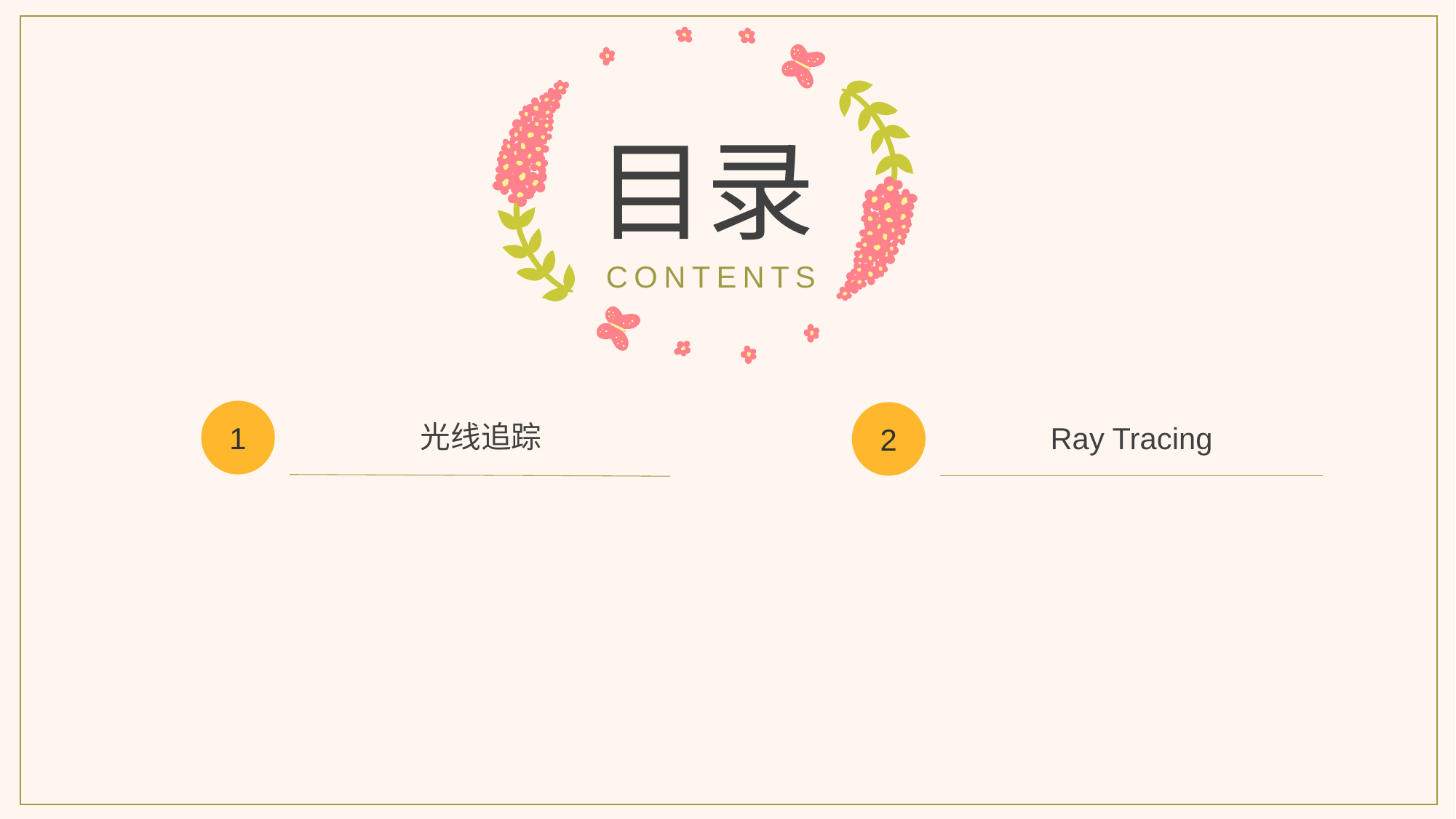

目录
CONTENTS
1
2
光线追踪
Ray Tracing